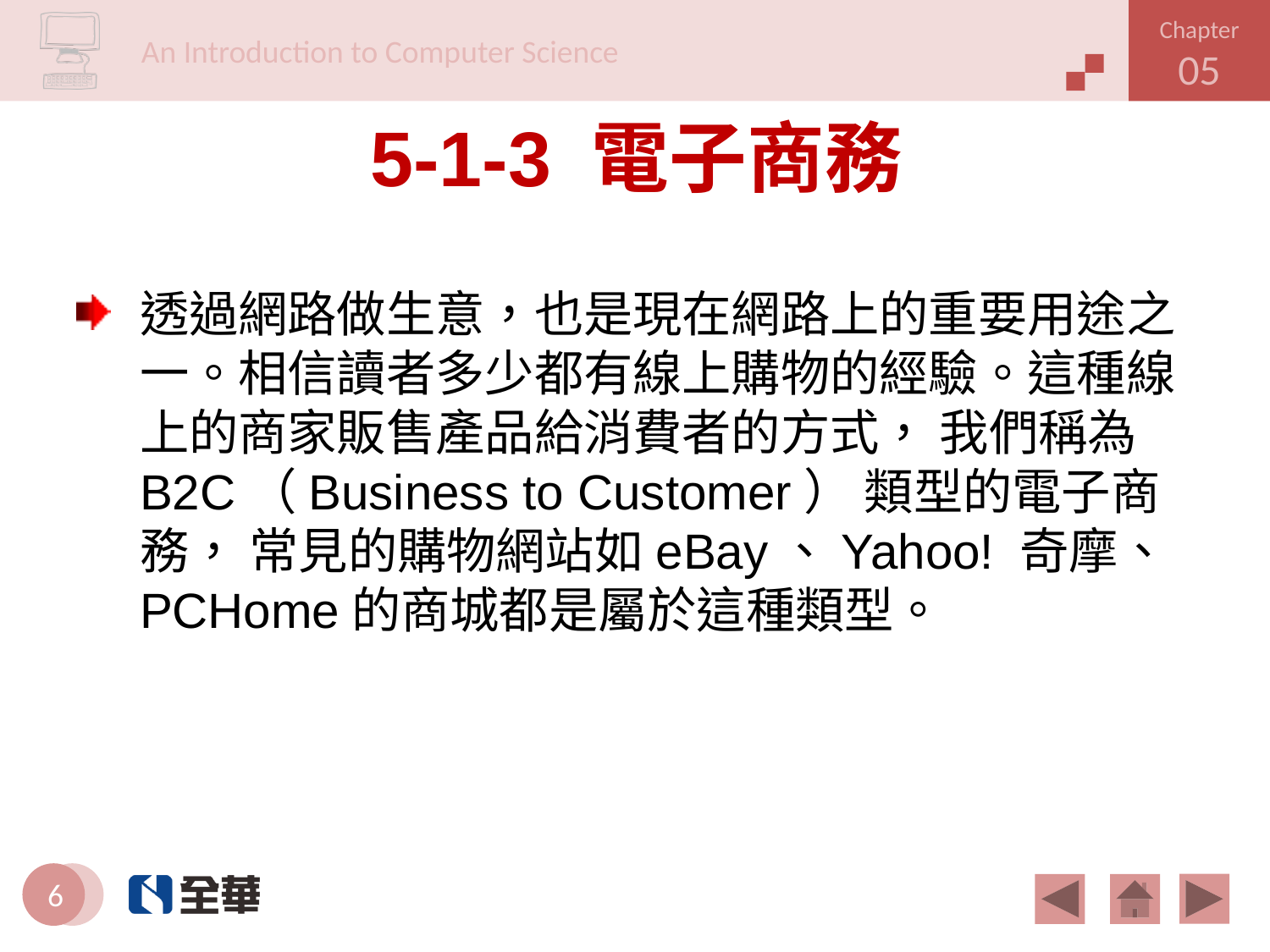

# 5-1-3 電子商務
透過網路做生意，也是現在網路上的重要用途之一。相信讀者多少都有線上購物的經驗。這種線上的商家販售產品給消費者的方式， 我們稱為B2C（Business to Customer） 類型的電子商務， 常見的購物網站如eBay、Yahoo! 奇摩、PCHome的商城都是屬於這種類型。